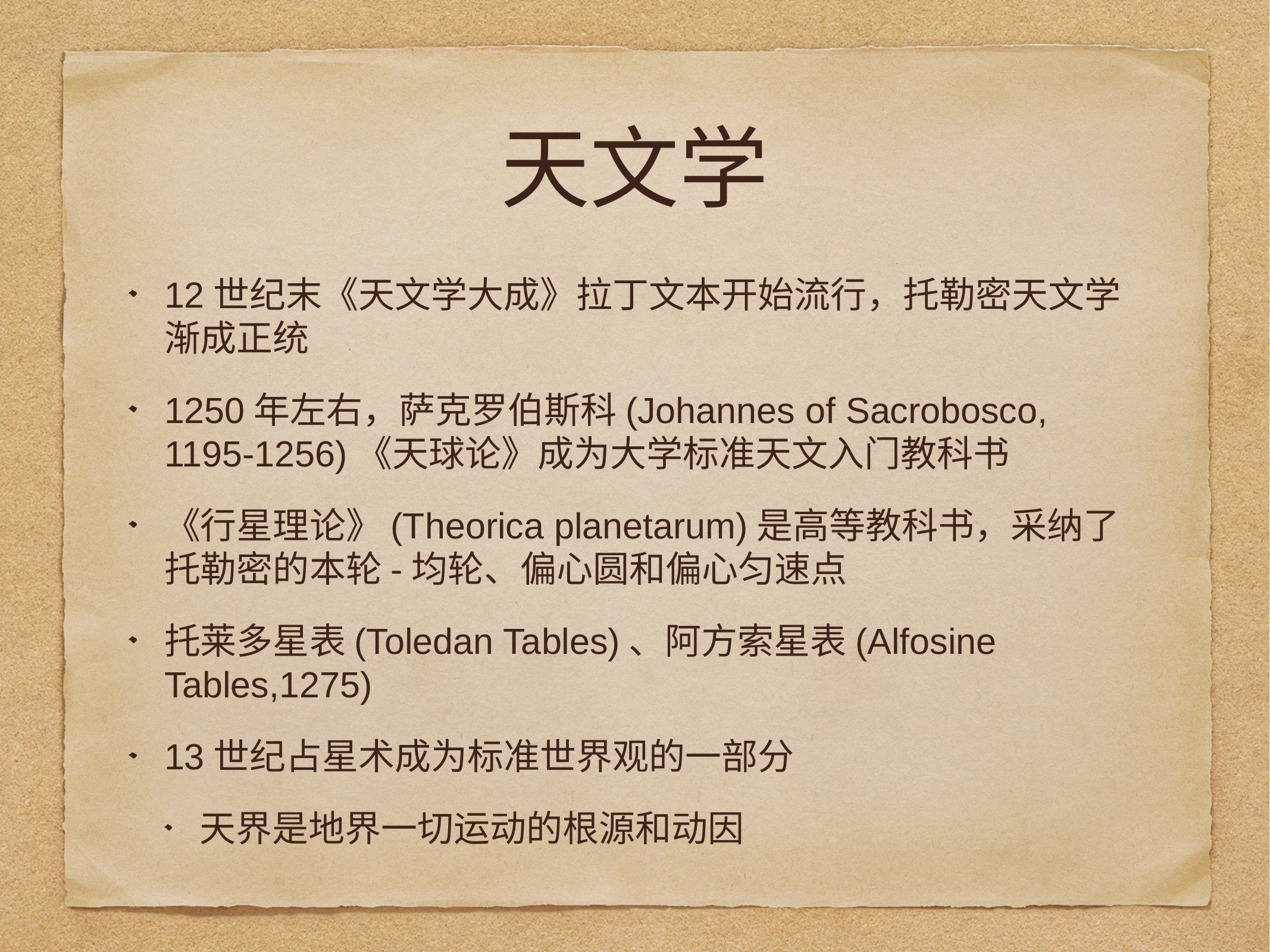

# 天文学
12世纪末《天文学大成》拉丁文本开始流行，托勒密天文学渐成正统
1250年左右，萨克罗伯斯科(Johannes of Sacrobosco, 1195-1256)《天球论》成为大学标准天文入门教科书
《行星理论》(Theorica planetarum)是高等教科书，采纳了托勒密的本轮-均轮、偏心圆和偏心匀速点
托莱多星表(Toledan Tables)、阿方索星表(Alfosine Tables,1275)
13世纪占星术成为标准世界观的一部分
天界是地界一切运动的根源和动因